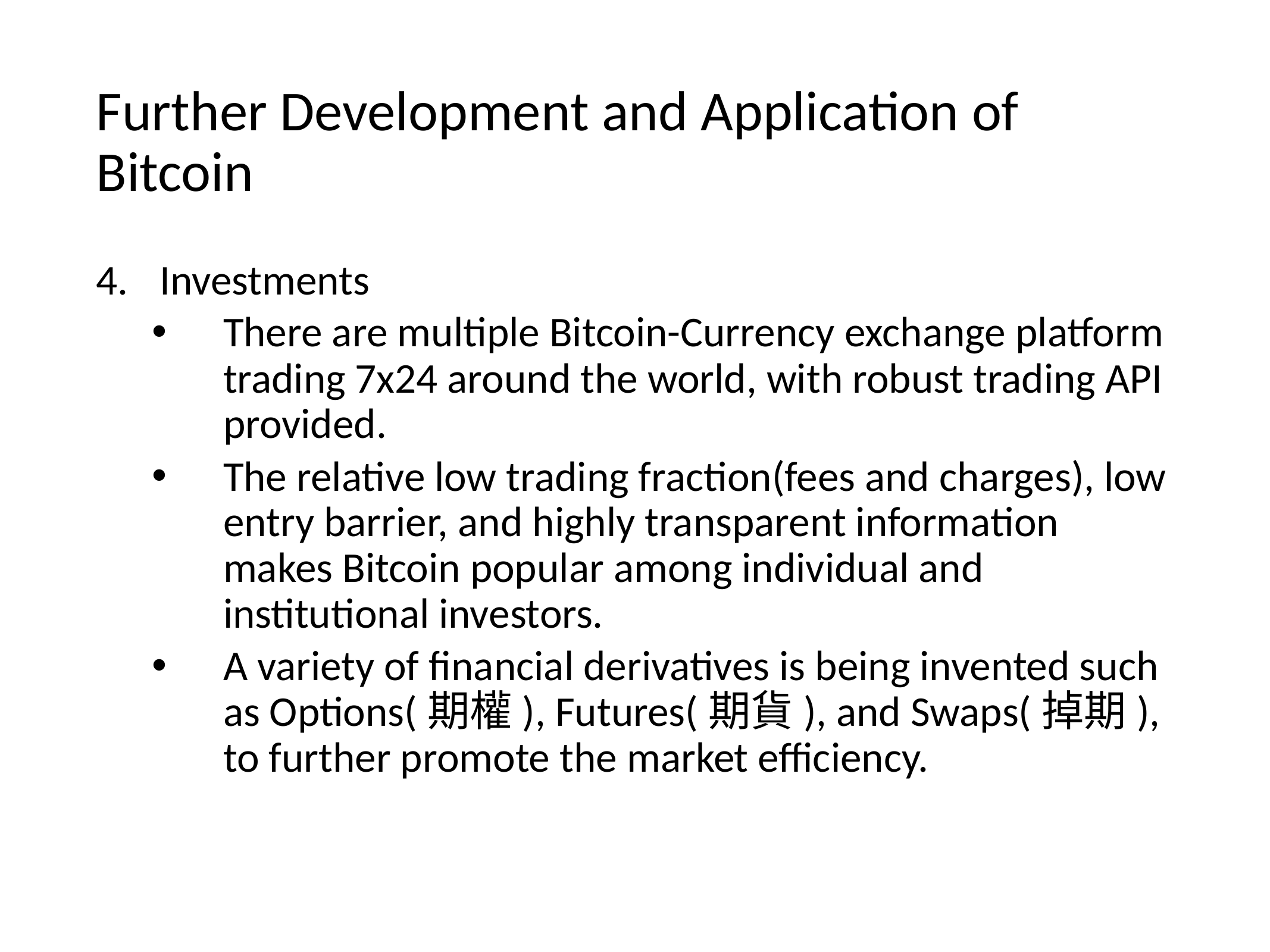

# Further Development and Application of Bitcoin
Investments
There are multiple Bitcoin-Currency exchange platform trading 7x24 around the world, with robust trading API provided.
The relative low trading fraction(fees and charges), low entry barrier, and highly transparent information makes Bitcoin popular among individual and institutional investors.
A variety of financial derivatives is being invented such as Options(期權), Futures(期貨), and Swaps(掉期), to further promote the market efficiency.